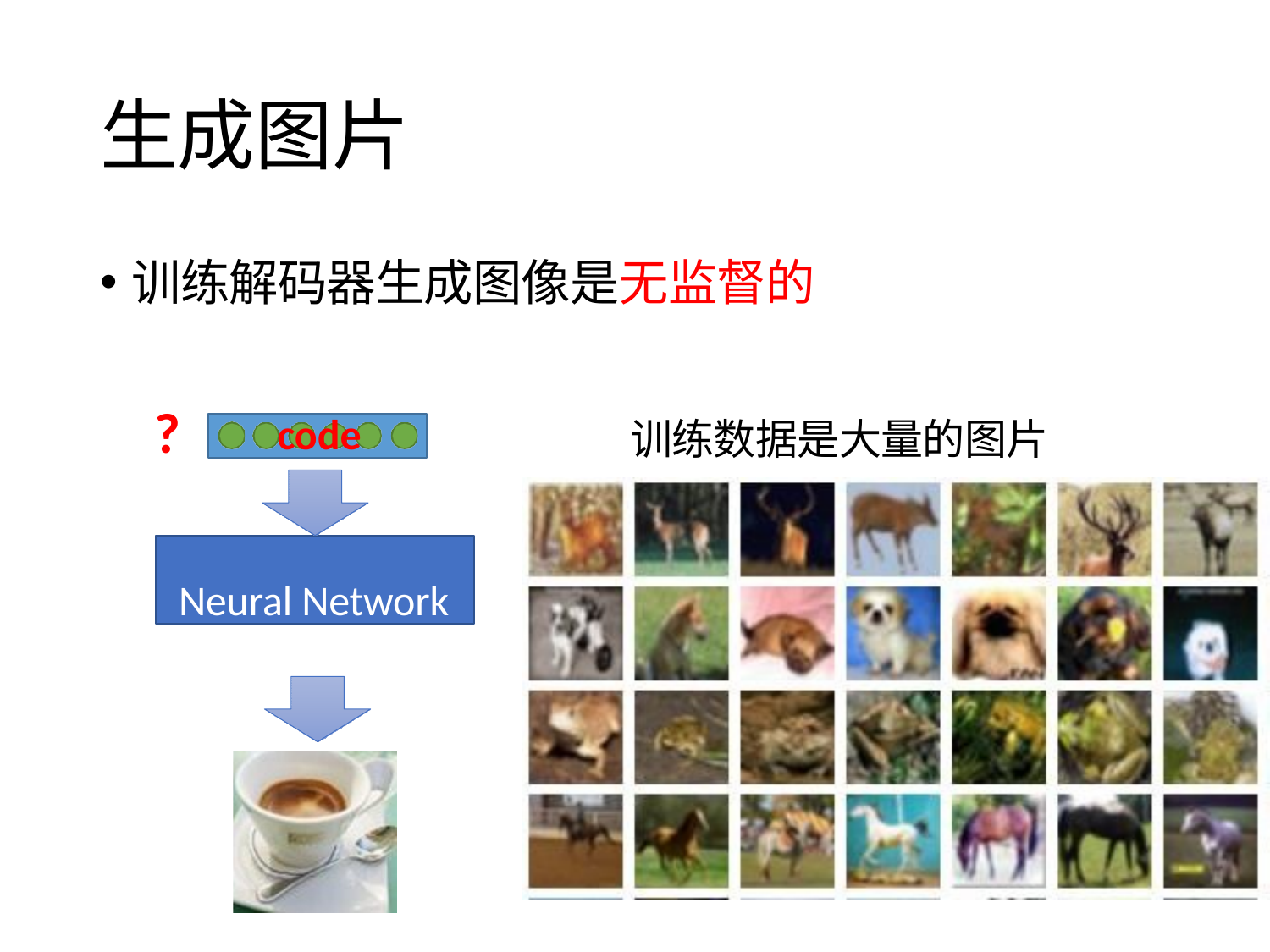

# 生成图片
训练解码器生成图像是无监督的
?
训练数据是大量的图片

code

Neural Network